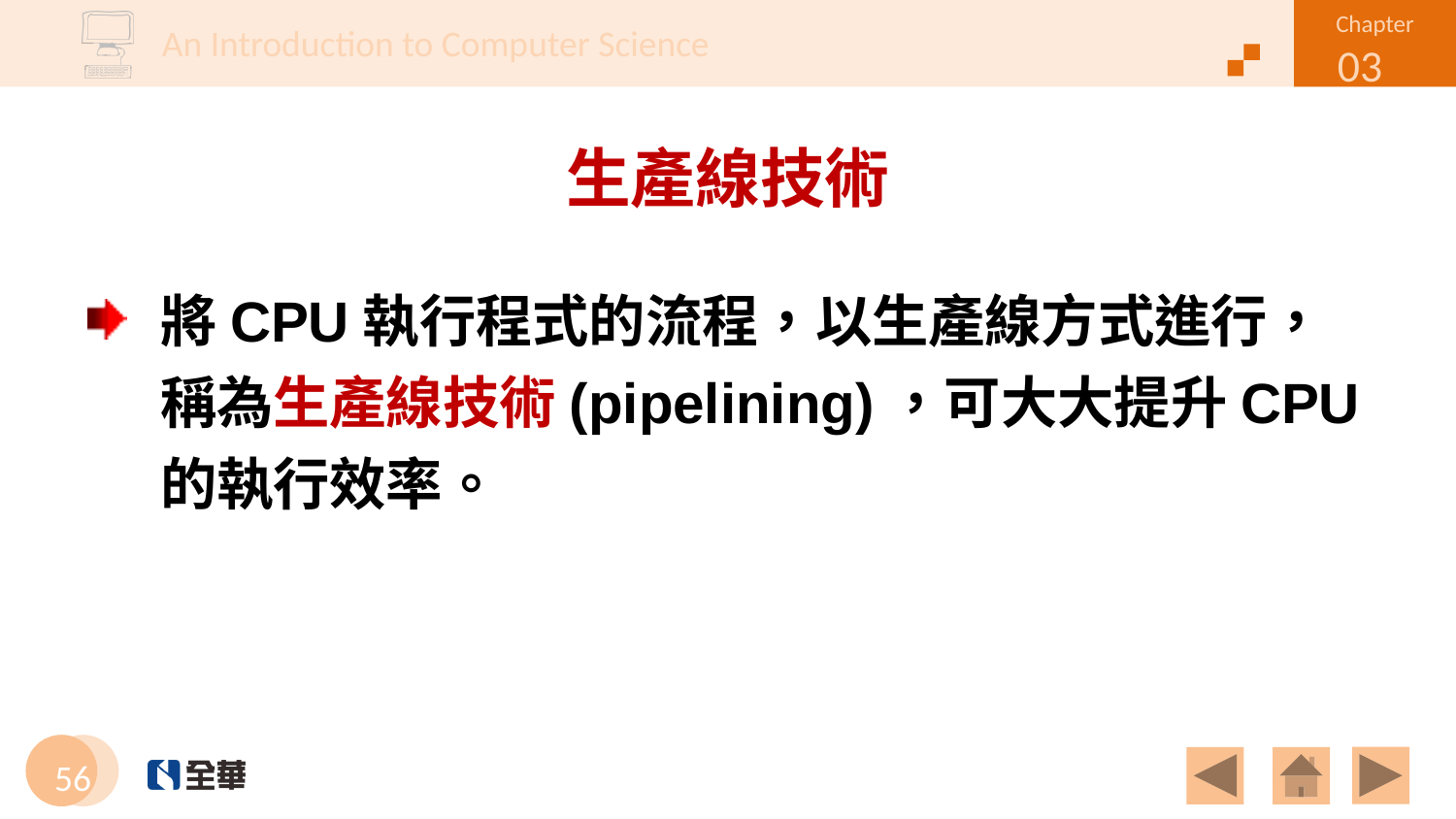

# 生產線技術
將CPU執行程式的流程，以生產線方式進行，稱為生產線技術(pipelining)，可大大提升CPU的執行效率。